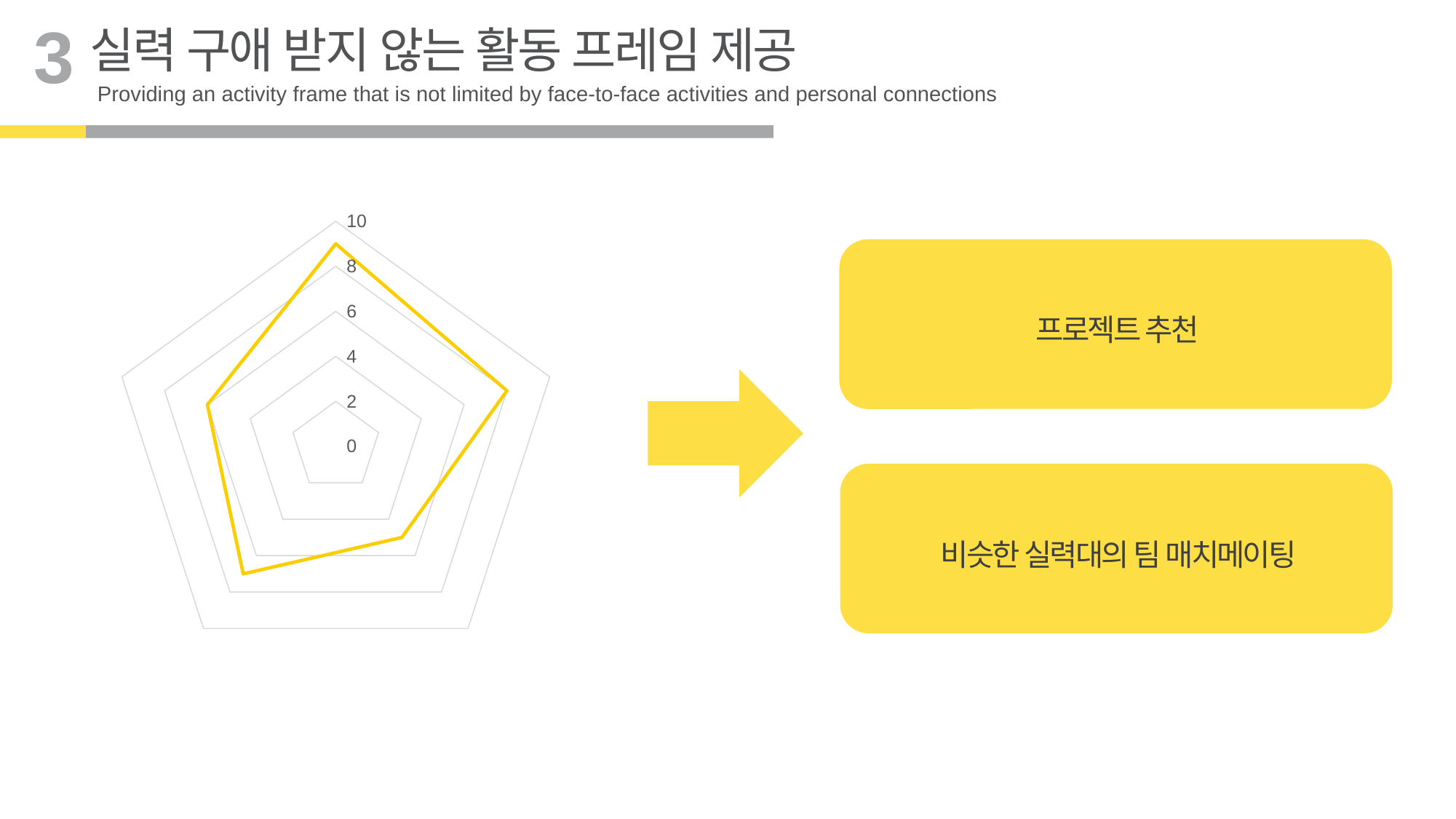

3
실력 구애 받지 않는 활동 프레임 제공
Providing an activity frame that is not limited by face-to-face activities and personal connections

### Chart

| Category | 계열 1 | 열1 |
|---|---|---|
| 10 | 9.0 | None |
| 37408 | 8.0 | None |
| 37438 | 5.0 | None |
| 37469 | 7.0 | None |
| 37500 | 6.0 | None |
프로젝트 추천

비슷한 실력대의 팀 매치메이팅